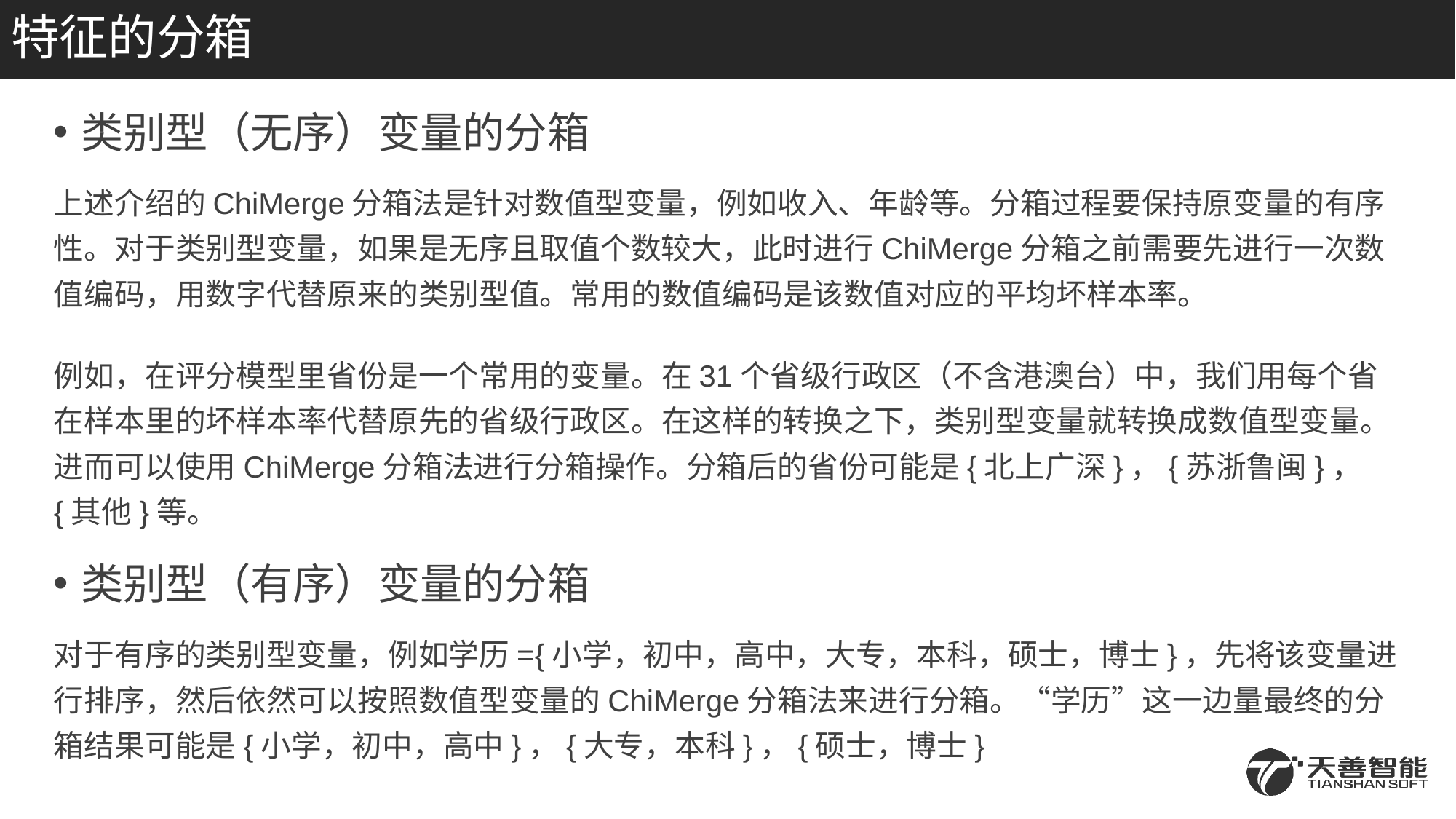

# 特征的分箱
类别型（无序）变量的分箱
上述介绍的ChiMerge分箱法是针对数值型变量，例如收入、年龄等。分箱过程要保持原变量的有序性。对于类别型变量，如果是无序且取值个数较大，此时进行ChiMerge分箱之前需要先进行一次数值编码，用数字代替原来的类别型值。常用的数值编码是该数值对应的平均坏样本率。
例如，在评分模型里省份是一个常用的变量。在31个省级行政区（不含港澳台）中，我们用每个省在样本里的坏样本率代替原先的省级行政区。在这样的转换之下，类别型变量就转换成数值型变量。进而可以使用ChiMerge分箱法进行分箱操作。分箱后的省份可能是{北上广深}，{苏浙鲁闽}，{其他}等。
类别型（有序）变量的分箱
对于有序的类别型变量，例如学历={小学，初中，高中，大专，本科，硕士，博士}，先将该变量进行排序，然后依然可以按照数值型变量的ChiMerge分箱法来进行分箱。“学历”这一边量最终的分箱结果可能是{小学，初中，高中}，{大专，本科}，{硕士，博士}